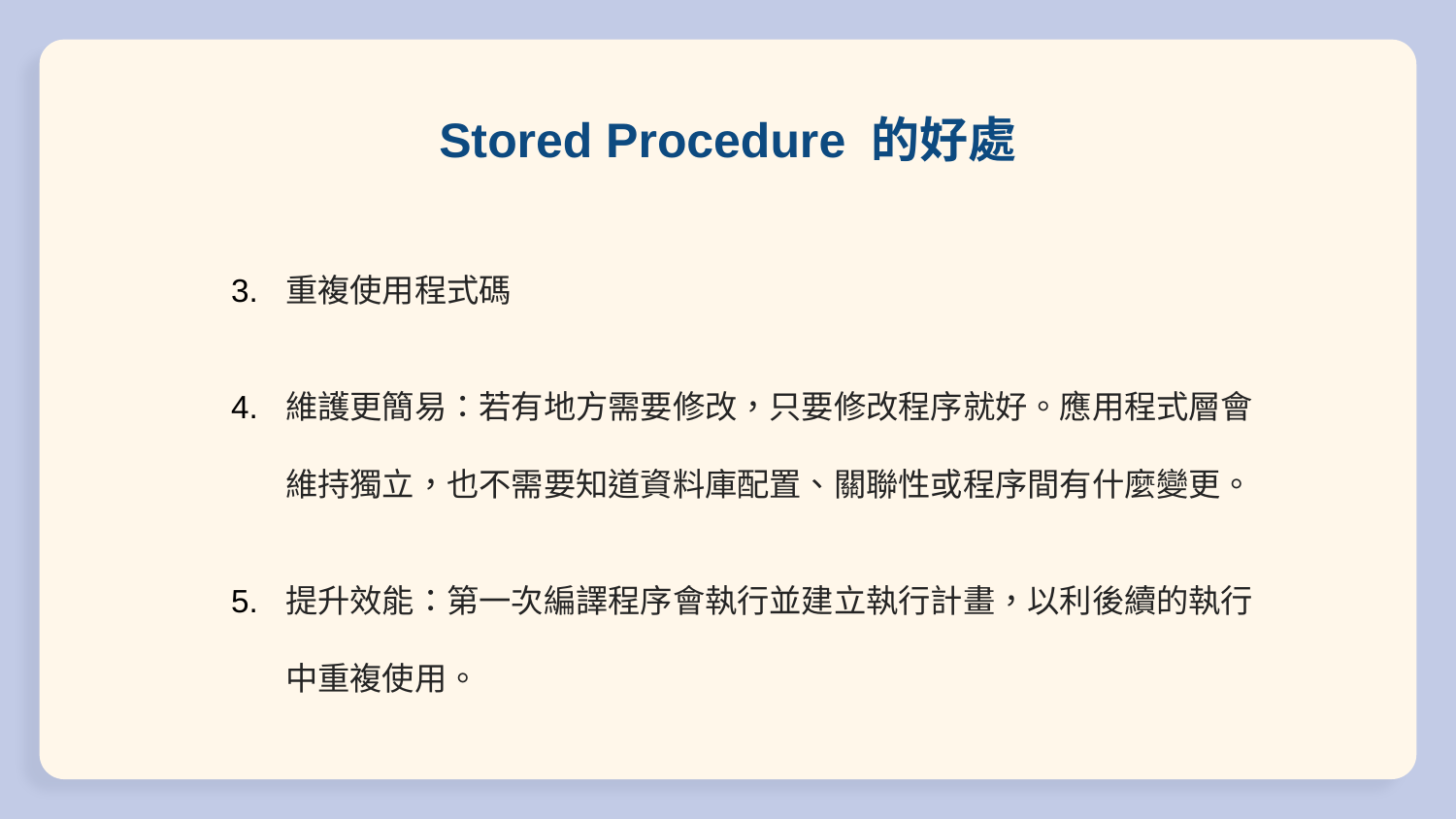

# Stored Procedure 的好處
重複使用程式碼

維護更簡易：若有地方需要修改，只要修改程序就好。應用程式層會維持獨立，也不需要知道資料庫配置、關聯性或程序間有什麼變更。

提升效能：第一次編譯程序會執行並建立執行計畫，以利後續的執行中重複使用。